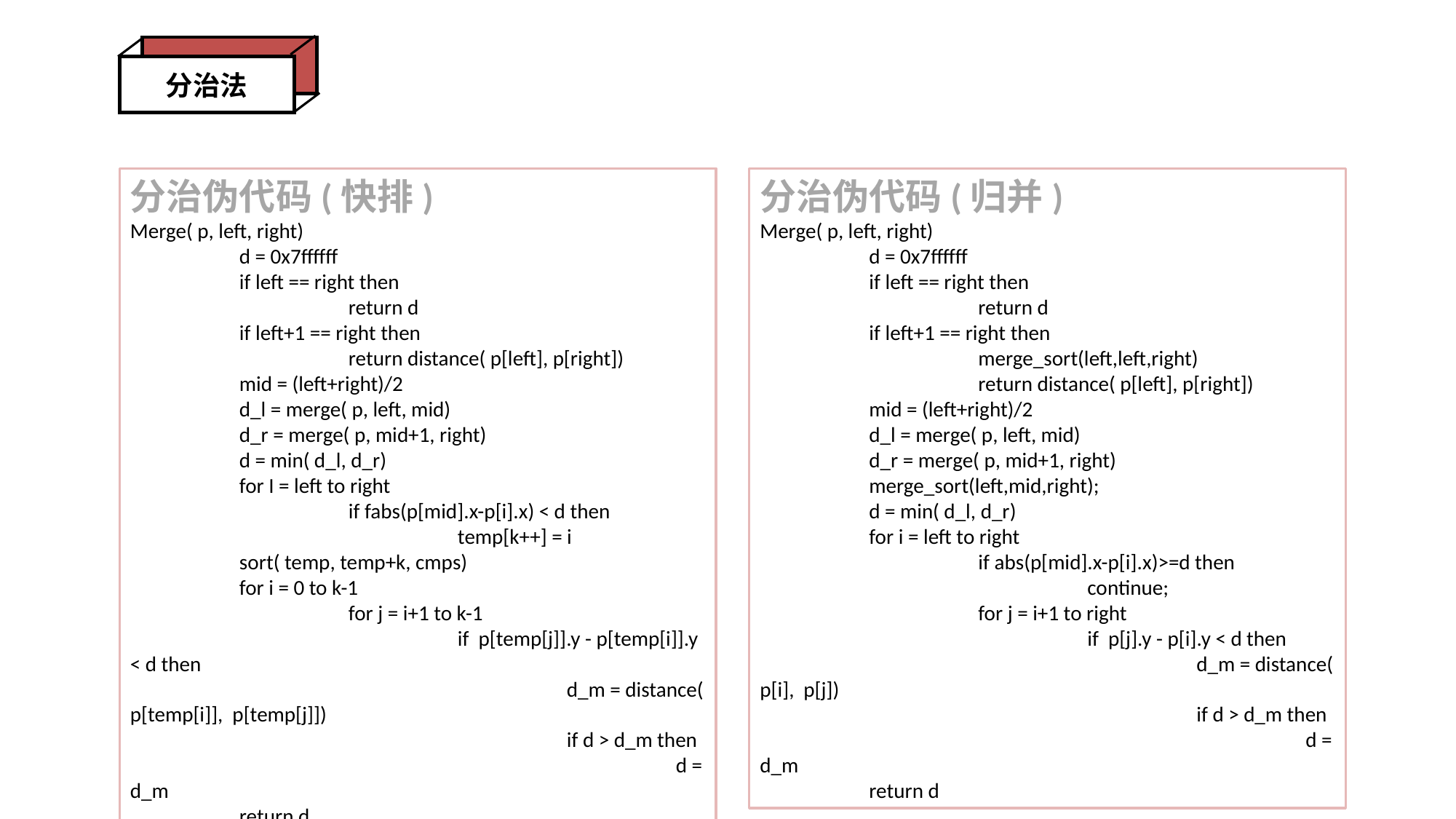

分治法
分治伪代码(快排)
Merge( p, left, right)
	d = 0x7ffffff
	if left == right then
		return d
	if left+1 == right then
		return distance( p[left], p[right])
	mid = (left+right)/2
	d_l = merge( p, left, mid)
	d_r = merge( p, mid+1, right)
	d = min( d_l, d_r)
	for I = left to right
		if fabs(p[mid].x-p[i].x) < d then
			temp[k++] = i
	sort( temp, temp+k, cmps)
	for i = 0 to k-1
		for j = i+1 to k-1
			if  p[temp[j]].y - p[temp[i]].y < d then
				d_m = distance( p[temp[i]],  p[temp[j]])
				if d > d_m then
					d = d_m
	return d
分治伪代码(归并)
Merge( p, left, right)
	d = 0x7ffffff
	if left == right then
		return d
	if left+1 == right then
		merge_sort(left,left,right)
		return distance( p[left], p[right])
	mid = (left+right)/2
	d_l = merge( p, left, mid)
	d_r = merge( p, mid+1, right)
	merge_sort(left,mid,right);
	d = min( d_l, d_r)
	for i = left to right
		if abs(p[mid].x-p[i].x)>=d then
			continue;
		for j = i+1 to right
			if  p[j].y - p[i].y < d then
				d_m = distance( p[i],  p[j])
				if d > d_m then
					d = d_m
	return d